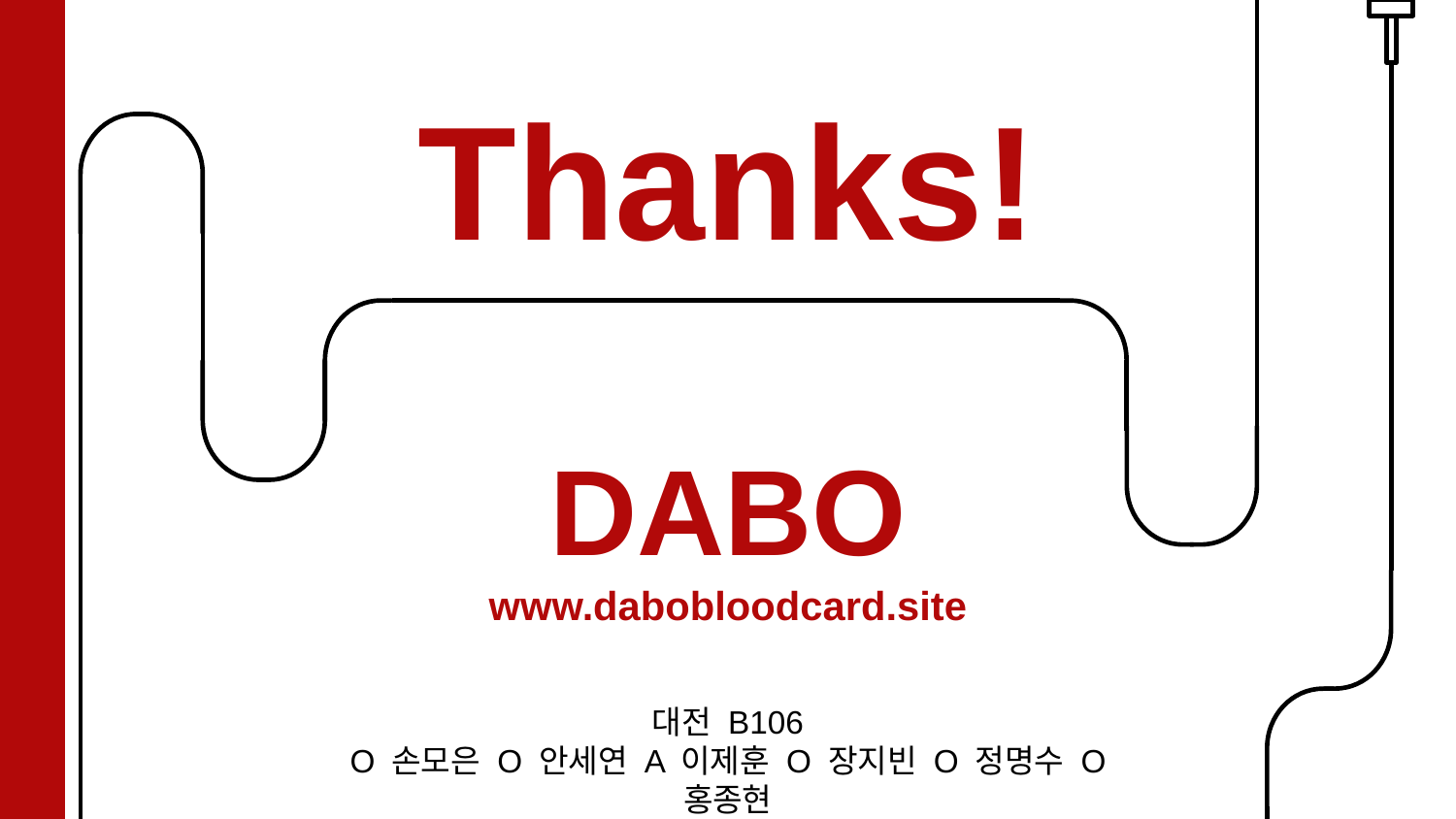

# Thanks!
DABO
www.dabobloodcard.site

대전 B106
O 손모은 O 안세연 A 이제훈 O 장지빈 O 정명수 O 홍종현